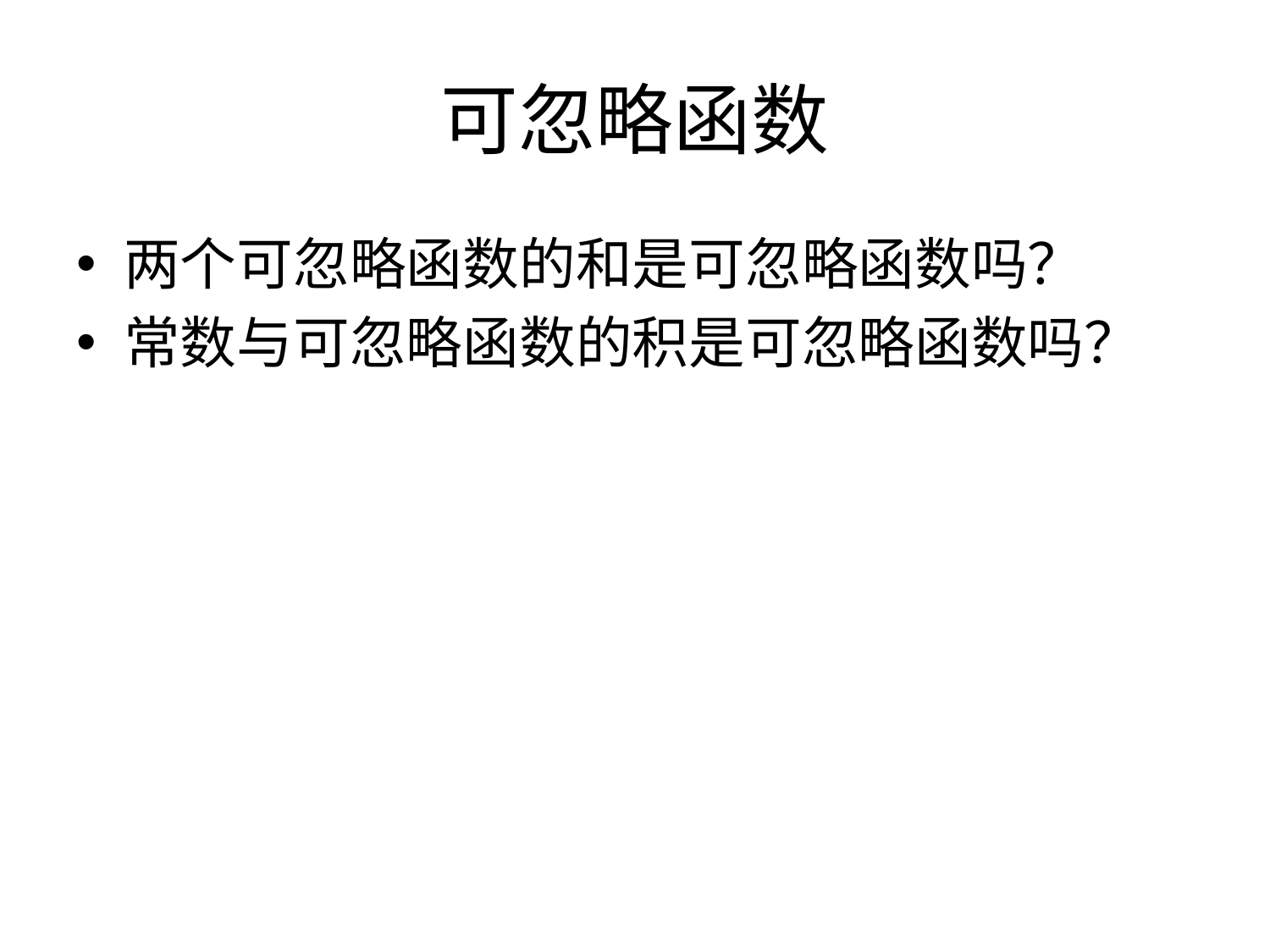

# 可忽略函数
两个可忽略函数的和是可忽略函数吗？
常数与可忽略函数的积是可忽略函数吗？